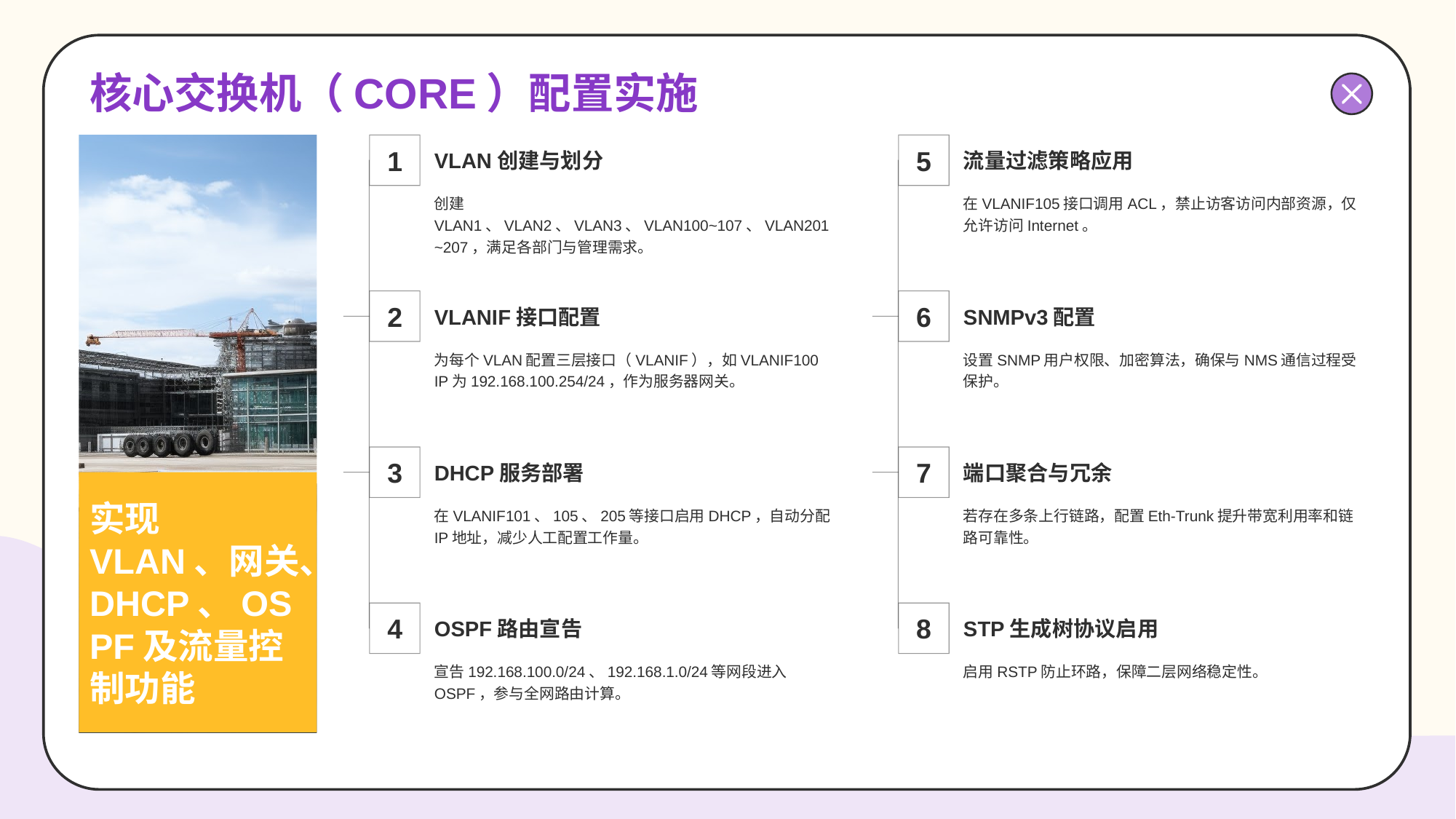

# 核心交换机（CORE）配置实施

1
VLAN创建与划分
创建VLAN1、VLAN2、VLAN3、VLAN100~107、VLAN201~207，满足各部门与管理需求。
5
流量过滤策略应用
在VLANIF105接口调用ACL，禁止访客访问内部资源，仅允许访问Internet。
2
VLANIF接口配置
为每个VLAN配置三层接口（VLANIF），如VLANIF100 IP为192.168.100.254/24，作为服务器网关。
6
SNMPv3配置
设置SNMP用户权限、加密算法，确保与NMS通信过程受保护。
3
DHCP服务部署
在VLANIF101、105、205等接口启用DHCP，自动分配IP地址，减少人工配置工作量。
7
端口聚合与冗余
若存在多条上行链路，配置Eth-Trunk提升带宽利用率和链路可靠性。
实现VLAN、网关、DHCP、OSPF及流量控制功能
4
OSPF路由宣告
宣告192.168.100.0/24、192.168.1.0/24等网段进入OSPF，参与全网路由计算。
8
STP生成树协议启用
启用RSTP防止环路，保障二层网络稳定性。